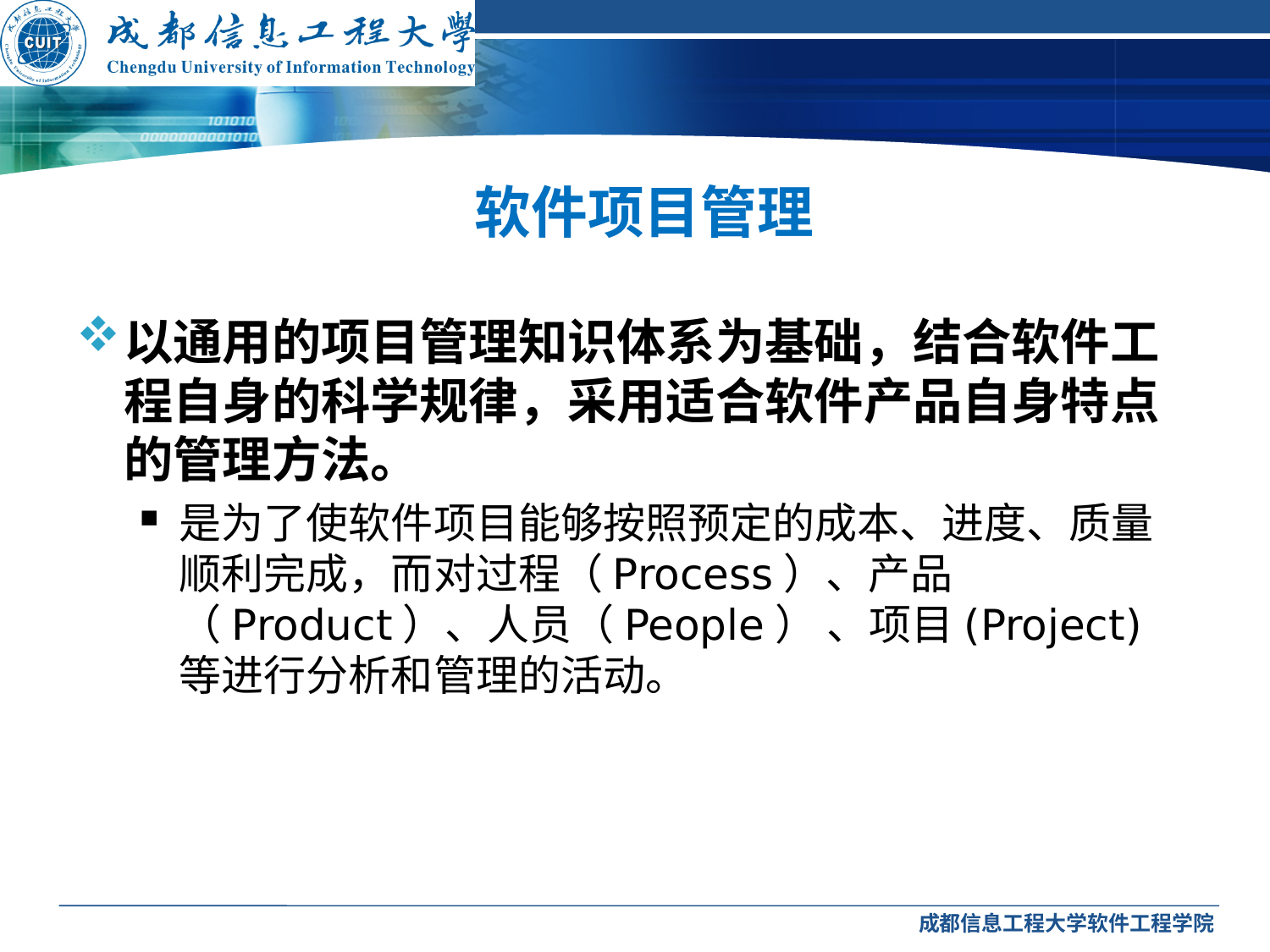

# 软件项目管理
以通用的项目管理知识体系为基础，结合软件工程自身的科学规律，采用适合软件产品自身特点的管理方法。
是为了使软件项目能够按照预定的成本、进度、质量顺利完成，而对过程（Process）、产品（Product）、人员（People） 、项目(Project) 等进行分析和管理的活动。

成都信息工程大学软件工程学院